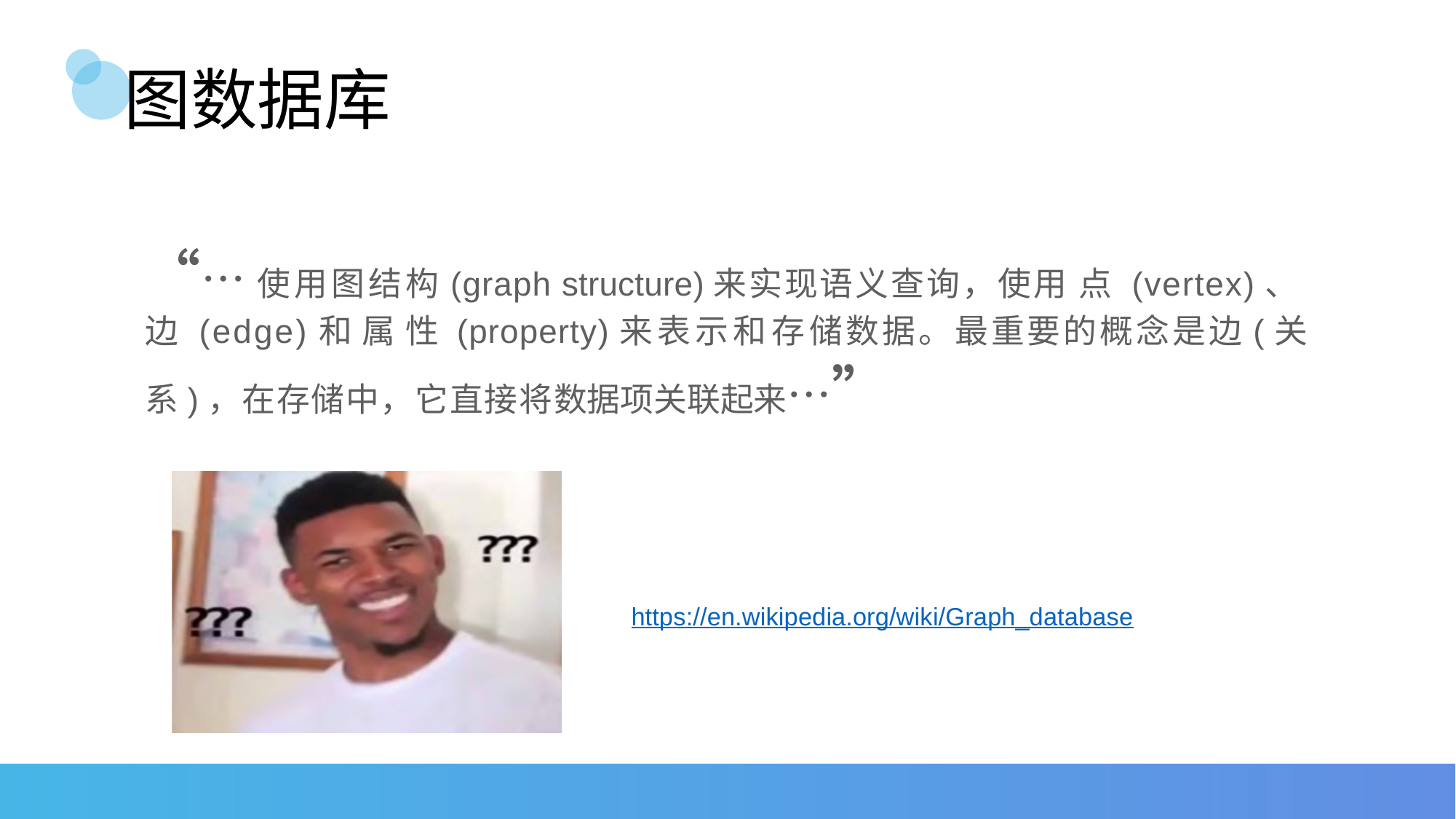

# 图数据库
“…使用图结构(graph structure)来实现语义查询，使用 点(vertex)、边(edge)和属性(property)来表示和存储数据。最重要的概念是边(关系)，在存储中，它直接将数据项关联起来…”

https://en.wikipedia.org/wiki/Graph_database